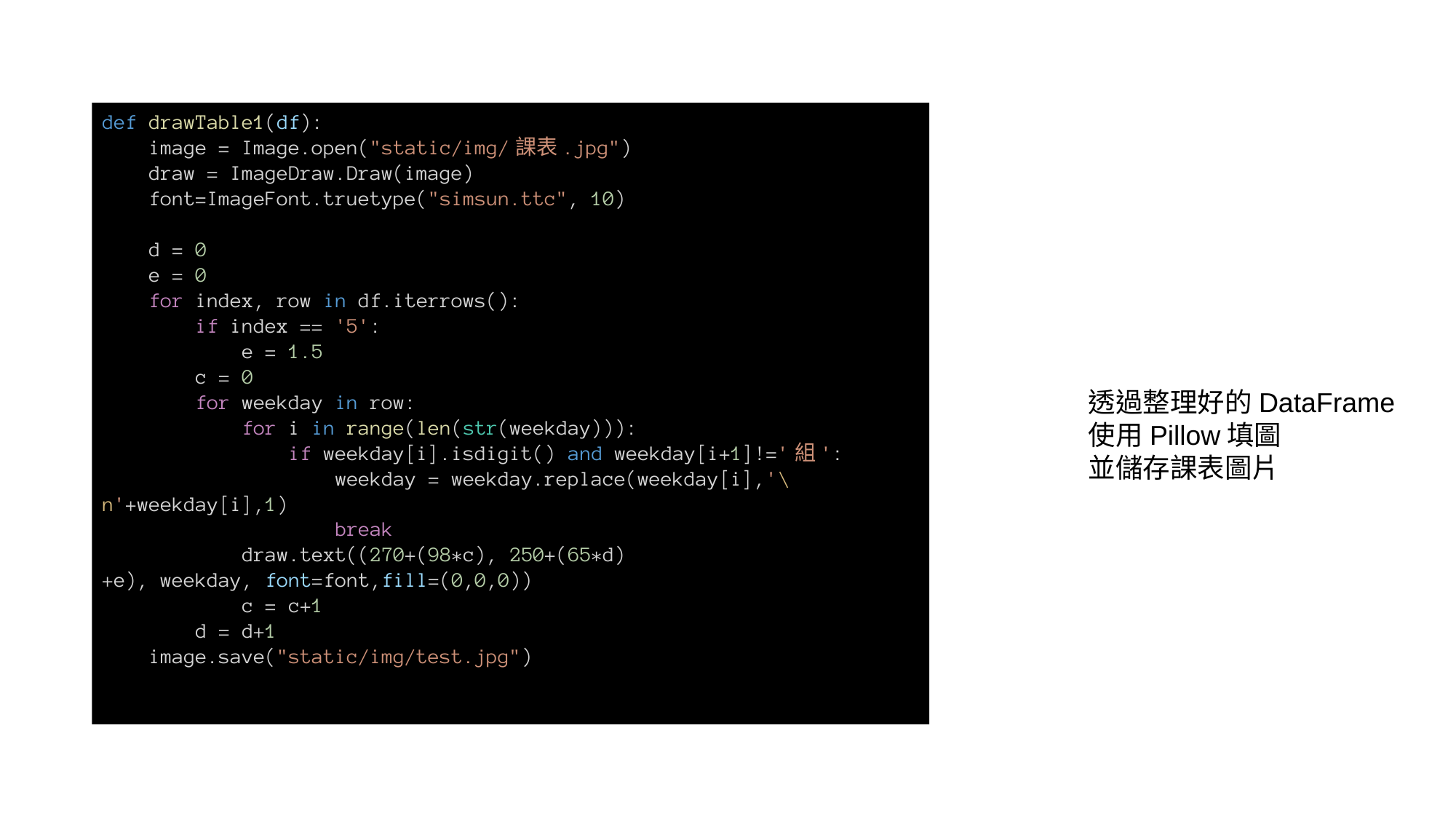

def drawTable1(df):
    image = Image.open("static/img/課表.jpg")
    draw = ImageDraw.Draw(image)
    font=ImageFont.truetype("simsun.ttc", 10)
    d = 0
    e = 0
    for index, row in df.iterrows():
        if index == '5':
            e = 1.5
        c = 0
        for weekday in row:
            for i in range(len(str(weekday))):
                if weekday[i].isdigit() and weekday[i+1]!='組':
                    weekday = weekday.replace(weekday[i],'\n'+weekday[i],1)
                    break
            draw.text((270+(98*c), 250+(65*d)+e), weekday, font=font,fill=(0,0,0))
            c = c+1
        d = d+1
    image.save("static/img/test.jpg")

透過整理好的DataFrame
使用Pillow填圖
並儲存課表圖片